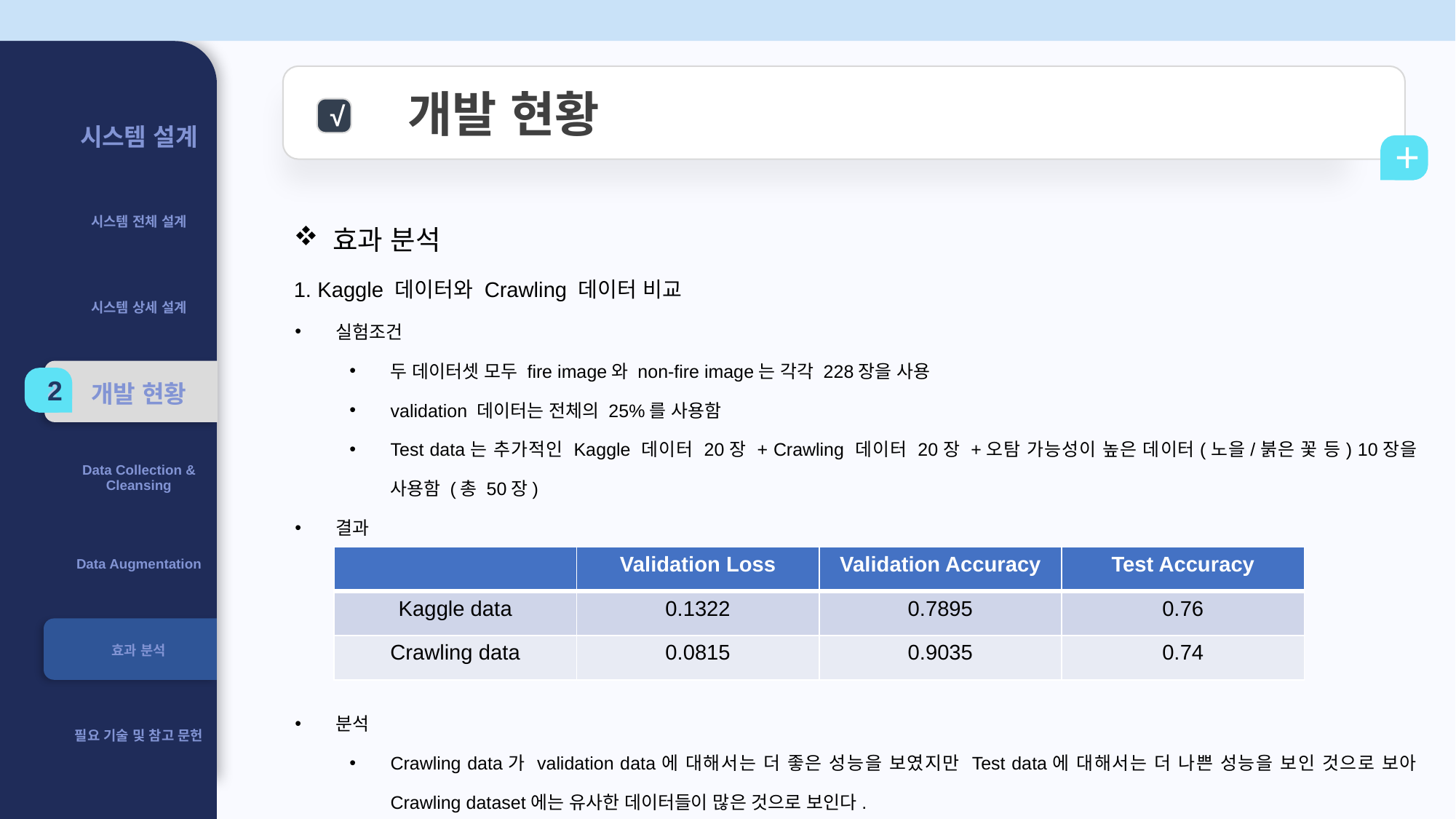

개발 현황
| 시스템 설계 |
| --- |
| 시스템 전체 설계 |
| 시스템 상세 설계 |
| 개발 현황 |
| Data Collection & Cleansing |
| Data Augmentation |
| 효과 분석 |
| 필요 기술 및 참고 문헌 |
√
+

 효과 분석
1. Kaggle 데이터와 Crawling 데이터 비교
실험조건
두 데이터셋 모두 fire image와 non-fire image는 각각 228장을 사용
validation 데이터는 전체의 25%를 사용함
Test data는 추가적인 Kaggle 데이터 20장 + Crawling 데이터 20장 +오탐 가능성이 높은 데이터(노을/붉은 꽃 등) 10장을 사용함 (총 50장)
결과

분석
Crawling data가 validation data에 대해서는 더 좋은 성능을 보였지만 Test data에 대해서는 더 나쁜 성능을 보인 것으로 보아 Crawling dataset에는 유사한 데이터들이 많은 것으로 보인다.

2
2

|  | Validation Loss | Validation Accuracy | Test Accuracy |
| --- | --- | --- | --- |
| Kaggle data | 0.1322 | 0.7895 | 0.76 |
| Crawling data | 0.0815 | 0.9035 | 0.74 |